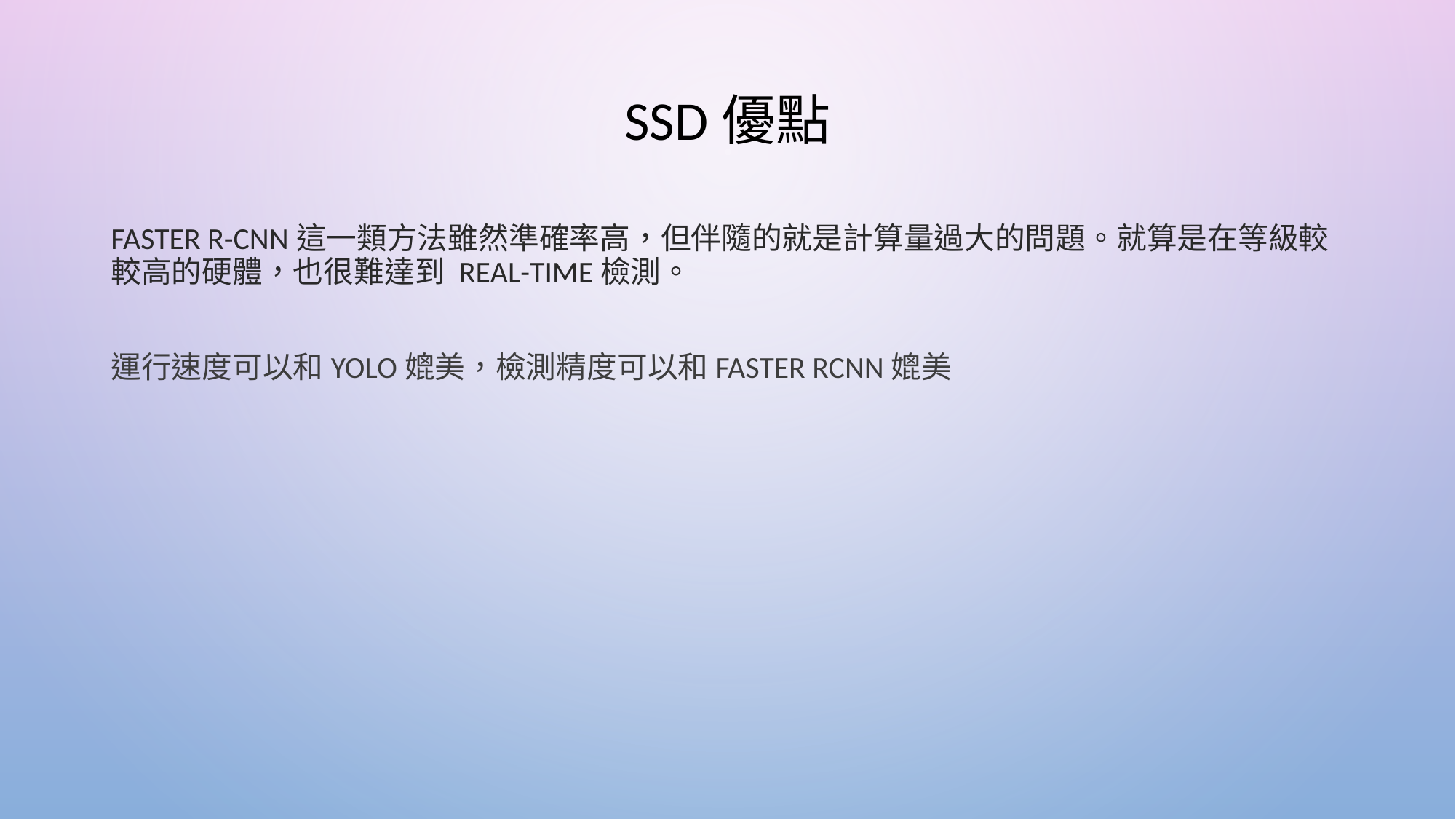

# SSD優點
Faster R-CNN這一類方法雖然準確率高，但伴隨的就是計算量過大的問題。就算是在等級較較高的硬體，也很難達到 real-time檢測。

運行速度可以和YOLO媲美，檢測精度可以和Faster RCNN媲美